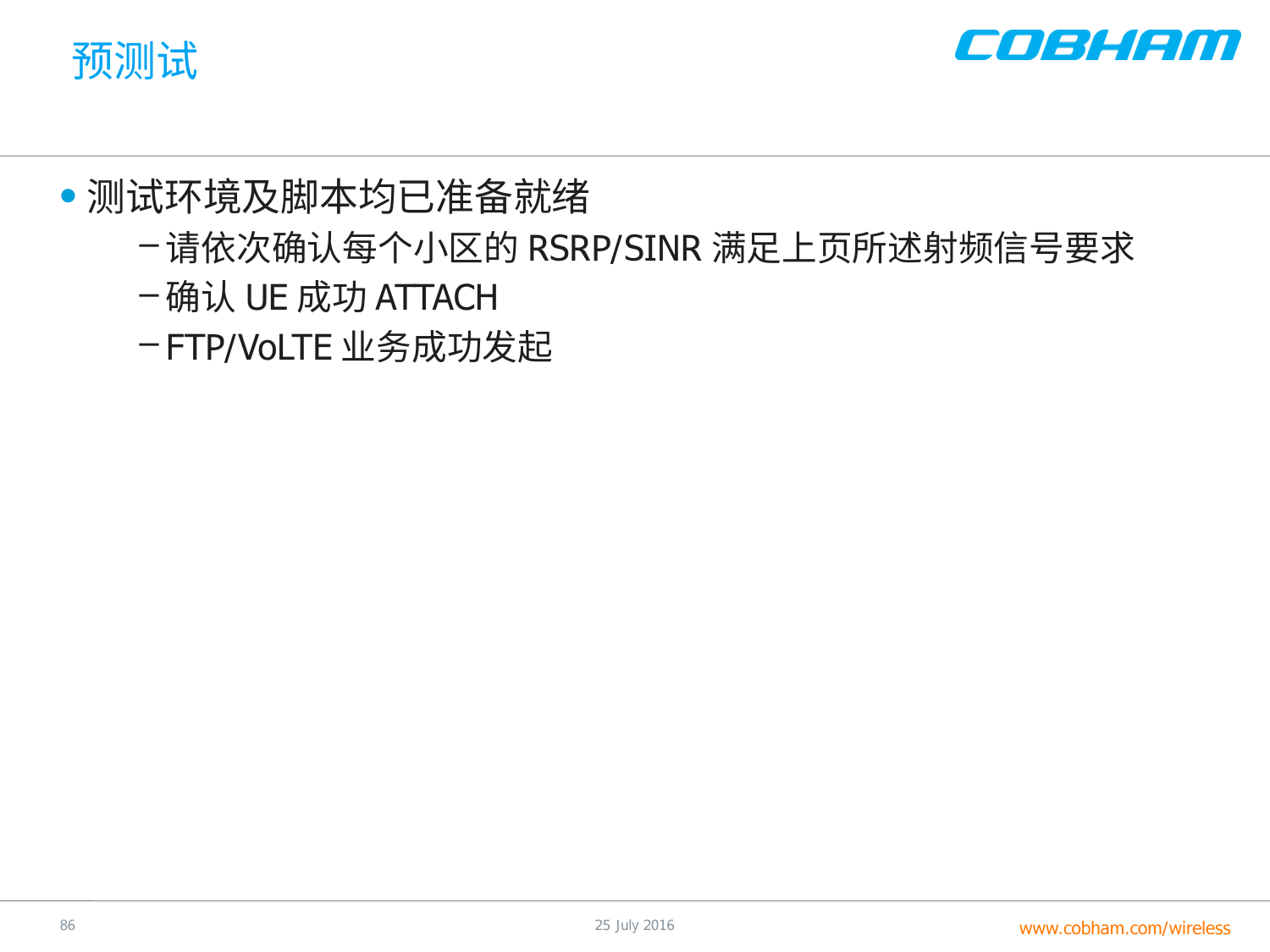

# 预测试

测试环境及脚本均已准备就绪
请依次确认每个小区的RSRP/SINR满足上页所述射频信号要求
确认UE成功ATTACH
FTP/VoLTE业务成功发起
86
25 July 2016